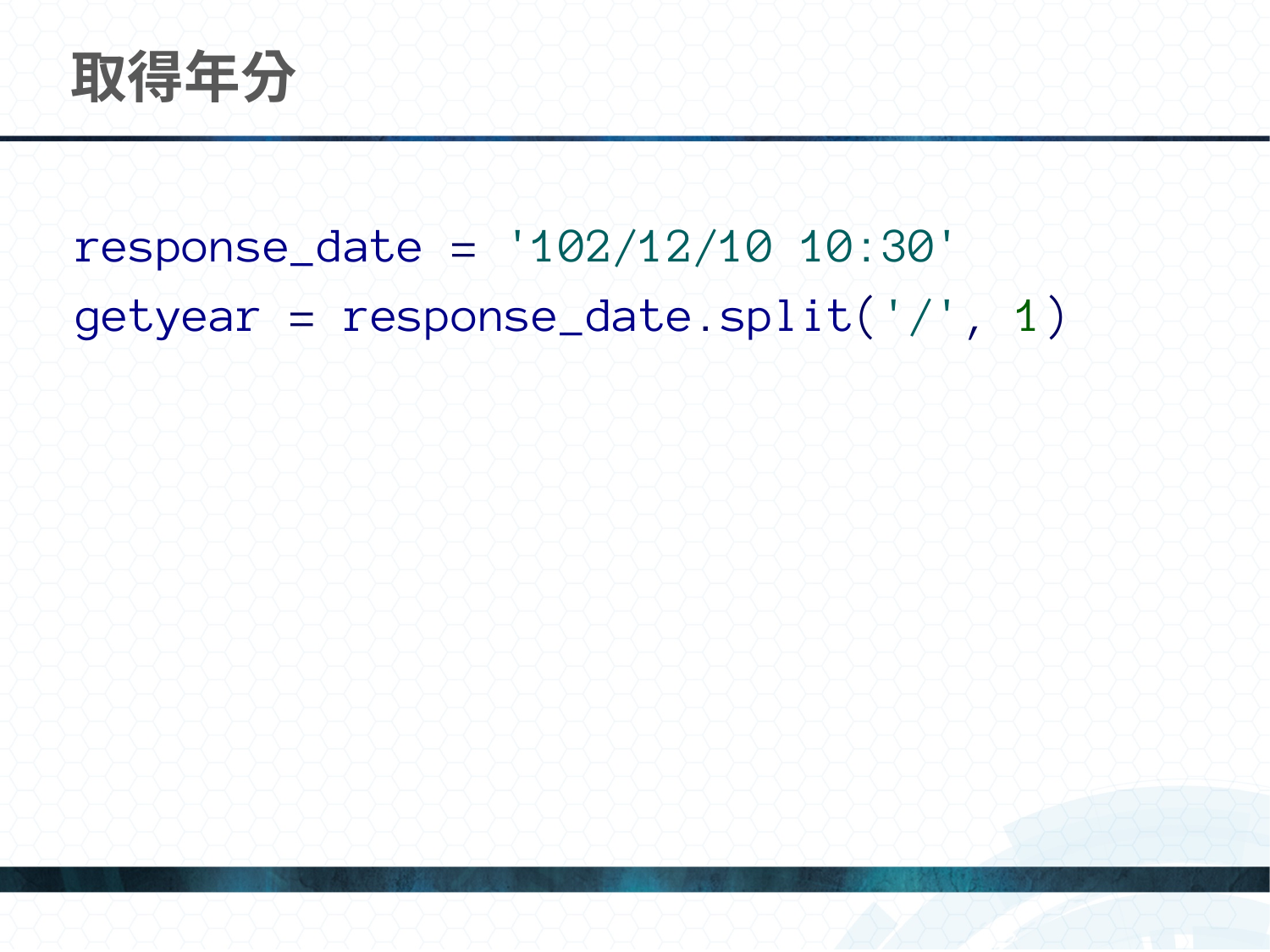

# 取得年分
response_date = '102/12/10 10:30'
getyear = response_date.split('/', 1)